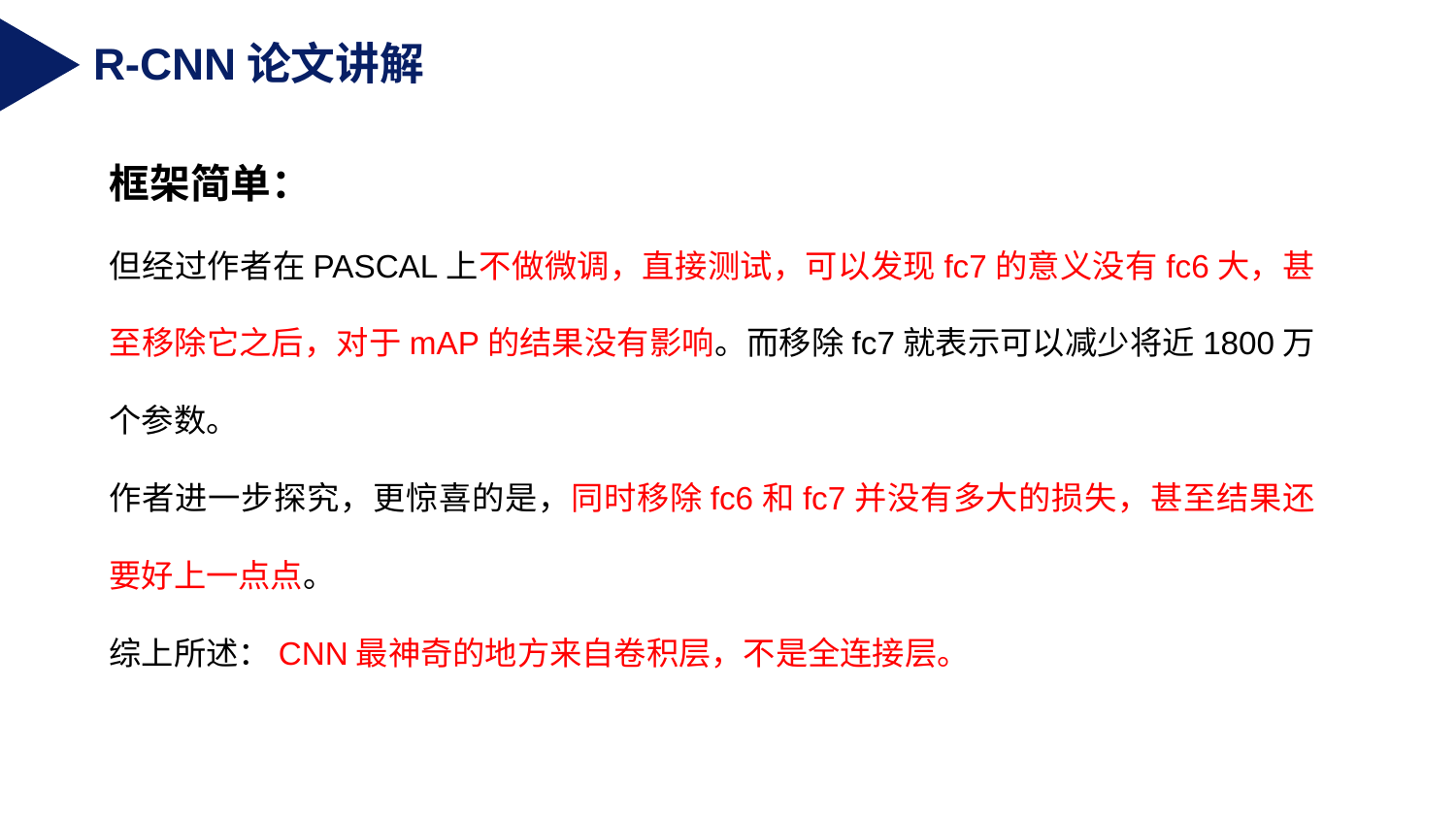

R-CNN论文讲解
框架简单：
但经过作者在PASCAL上不做微调，直接测试，可以发现fc7的意义没有fc6大，甚至移除它之后，对于mAP的结果没有影响。而移除fc7就表示可以减少将近1800万个参数。
作者进一步探究，更惊喜的是，同时移除fc6和fc7并没有多大的损失，甚至结果还要好上一点点。
综上所述：CNN最神奇的地方来自卷积层，不是全连接层。